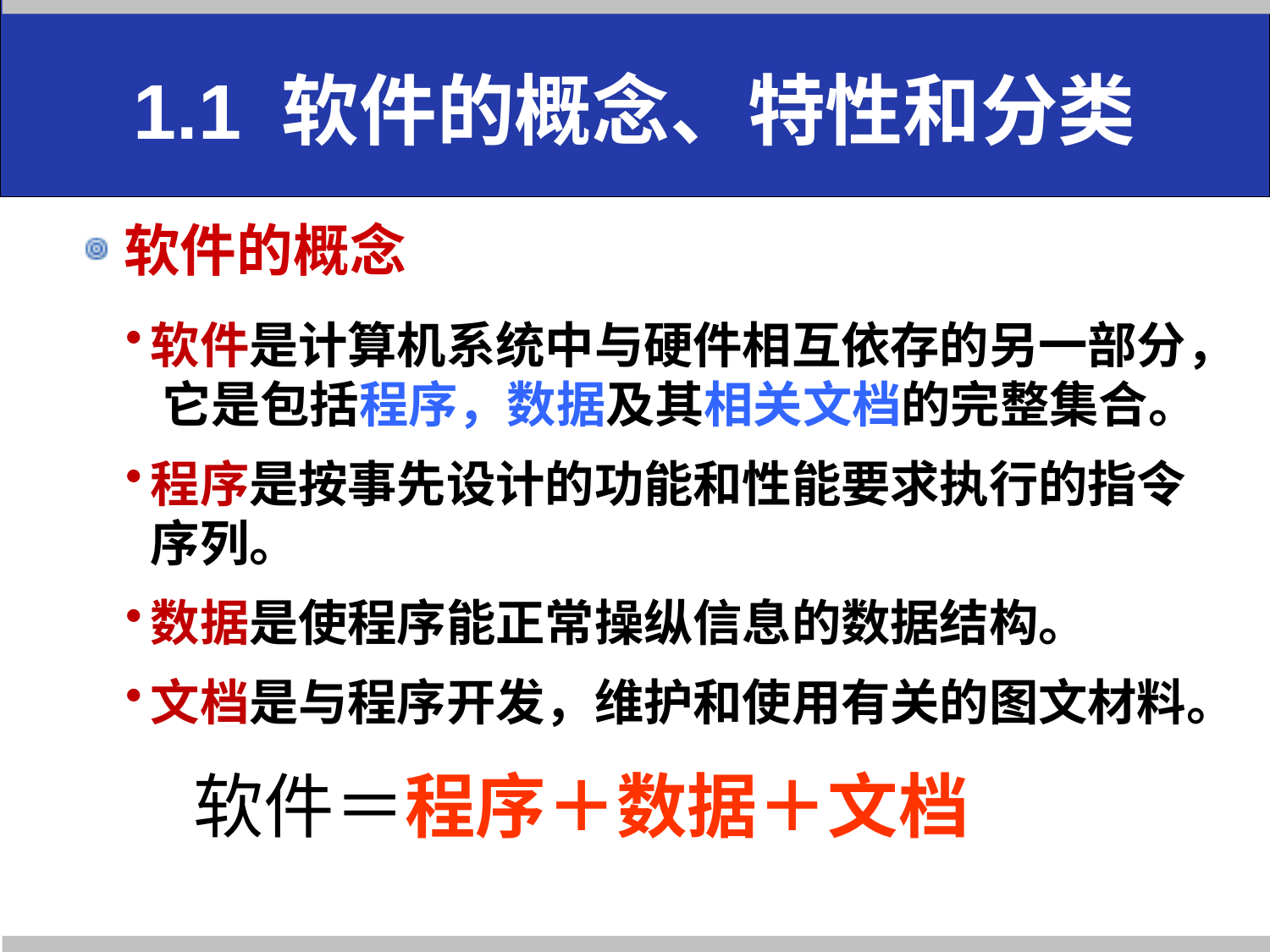

# 1.1 软件的概念、特性和分类
软件的概念
软件是计算机系统中与硬件相互依存的另一部分， 它是包括程序，数据及其相关文档的完整集合。
程序是按事先设计的功能和性能要求执行的指令序列。
数据是使程序能正常操纵信息的数据结构。
文档是与程序开发，维护和使用有关的图文材料。

软件＝程序＋数据＋文档
17